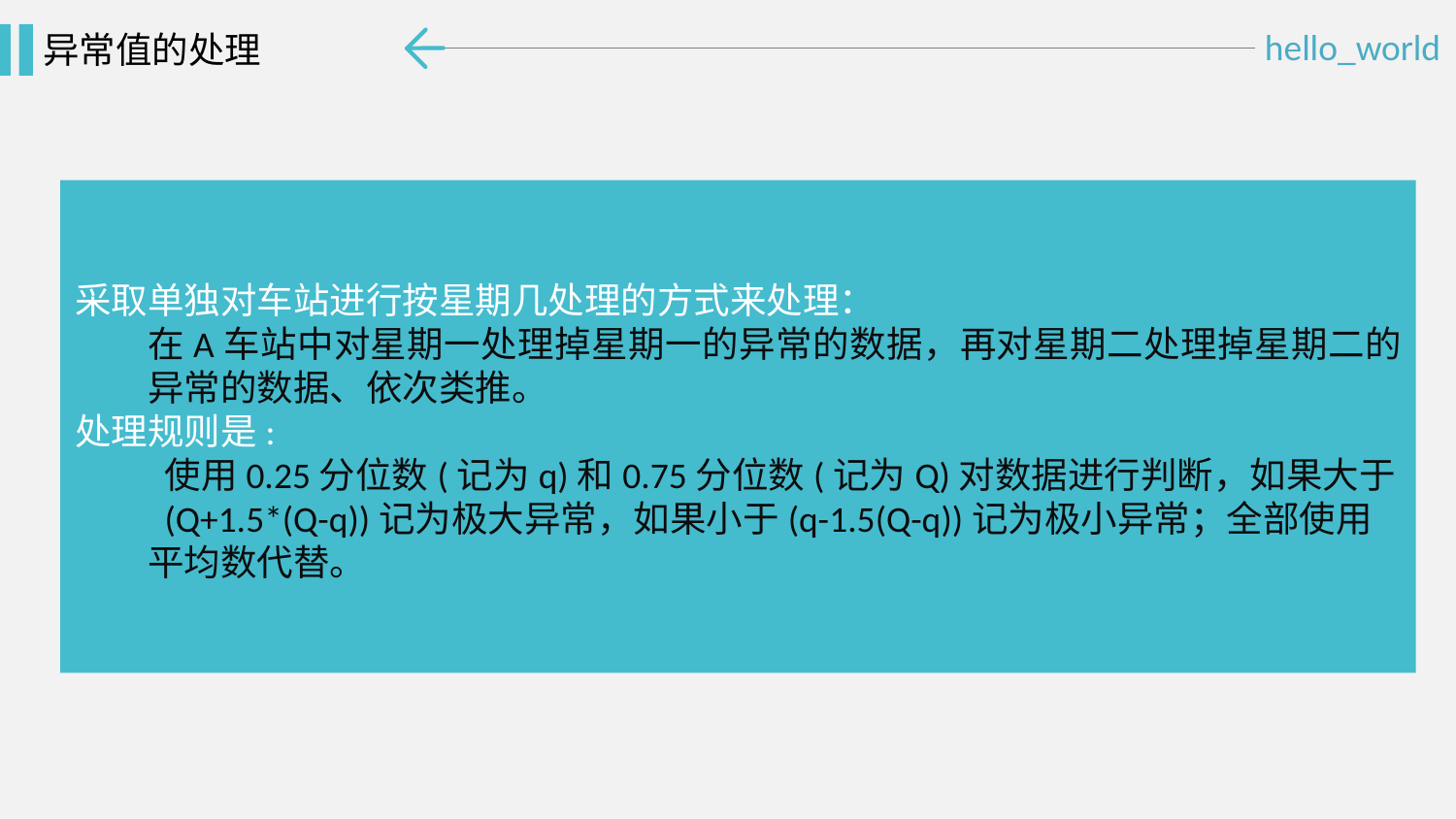

异常值的处理

采取单独对车站进行按星期几处理的方式来处理：
在A车站中对星期一处理掉星期一的异常的数据，再对星期二处理掉星期二的异常的数据、依次类推。
处理规则是:
 使用0.25分位数(记为q)和0.75分位数(记为Q)对数据进行判断，如果大于  (Q+1.5*(Q-q))记为极大异常，如果小于(q-1.5(Q-q))记为极小异常；全部使用平均数代替。